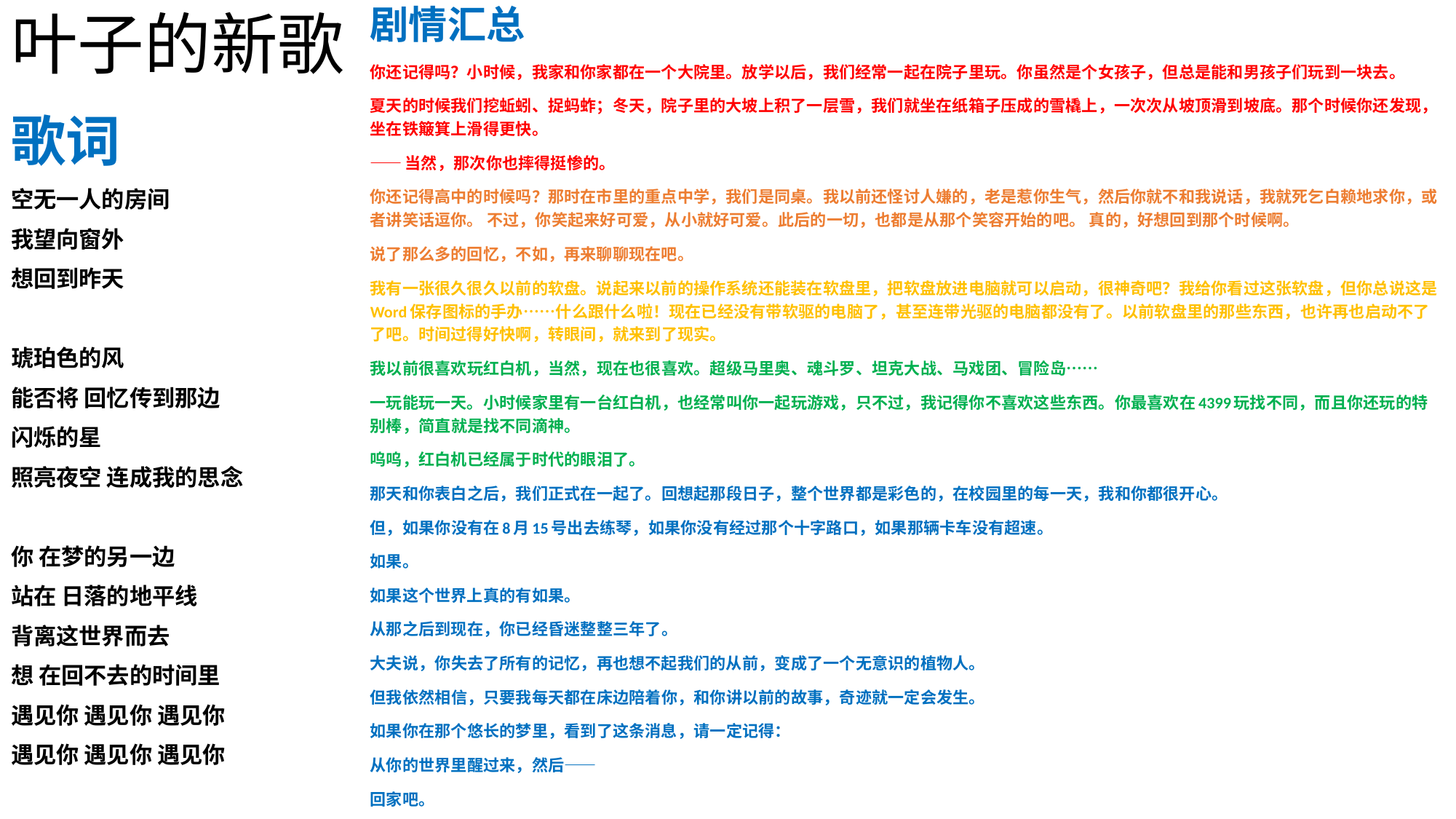

# 叶子的新歌
剧情汇总
你还记得吗？小时候，我家和你家都在一个大院里。放学以后，我们经常一起在院子里玩。你虽然是个女孩子，但总是能和男孩子们玩到一块去。
夏天的时候我们挖蚯蚓、捉蚂蚱；冬天，院子里的大坡上积了一层雪，我们就坐在纸箱子压成的雪橇上，一次次从坡顶滑到坡底。那个时候你还发现，坐在铁簸箕上滑得更快。
——当然，那次你也摔得挺惨的。
你还记得高中的时候吗？那时在市里的重点中学，我们是同桌。我以前还怪讨人嫌的，老是惹你生气，然后你就不和我说话，我就死乞白赖地求你，或者讲笑话逗你。 不过，你笑起来好可爱，从小就好可爱。此后的一切，也都是从那个笑容开始的吧。 真的，好想回到那个时候啊。
说了那么多的回忆，不如，再来聊聊现在吧。
我有一张很久很久以前的软盘。说起来以前的操作系统还能装在软盘里，把软盘放进电脑就可以启动，很神奇吧？我给你看过这张软盘，但你总说这是Word保存图标的手办……什么跟什么啦！现在已经没有带软驱的电脑了，甚至连带光驱的电脑都没有了。以前软盘里的那些东西，也许再也启动不了了吧。时间过得好快啊，转眼间，就来到了现实。
我以前很喜欢玩红白机，当然，现在也很喜欢。超级马里奥、魂斗罗、坦克大战、马戏团、冒险岛……
一玩能玩一天。小时候家里有一台红白机，也经常叫你一起玩游戏，只不过，我记得你不喜欢这些东西。你最喜欢在4399玩找不同，而且你还玩的特别棒，简直就是找不同滴神。
呜呜，红白机已经属于时代的眼泪了。
那天和你表白之后，我们正式在一起了。回想起那段日子，整个世界都是彩色的，在校园里的每一天，我和你都很开心。
但，如果你没有在8月15号出去练琴，如果你没有经过那个十字路口，如果那辆卡车没有超速。
如果。
如果这个世界上真的有如果。
从那之后到现在，你已经昏迷整整三年了。
大夫说，你失去了所有的记忆，再也想不起我们的从前，变成了一个无意识的植物人。
但我依然相信，只要我每天都在床边陪着你，和你讲以前的故事，奇迹就一定会发生。
如果你在那个悠长的梦里，看到了这条消息，请一定记得：
从你的世界里醒过来，然后——
回家吧。
歌词
空无一人的房间
我望向窗外
想回到昨天

琥珀色的风
能否将 回忆传到那边
闪烁的星
照亮夜空 连成我的思念

你 在梦的另一边
站在 日落的地平线
背离这世界而去
想 在回不去的时间里
遇见你 遇见你 遇见你
遇见你 遇见你 遇见你